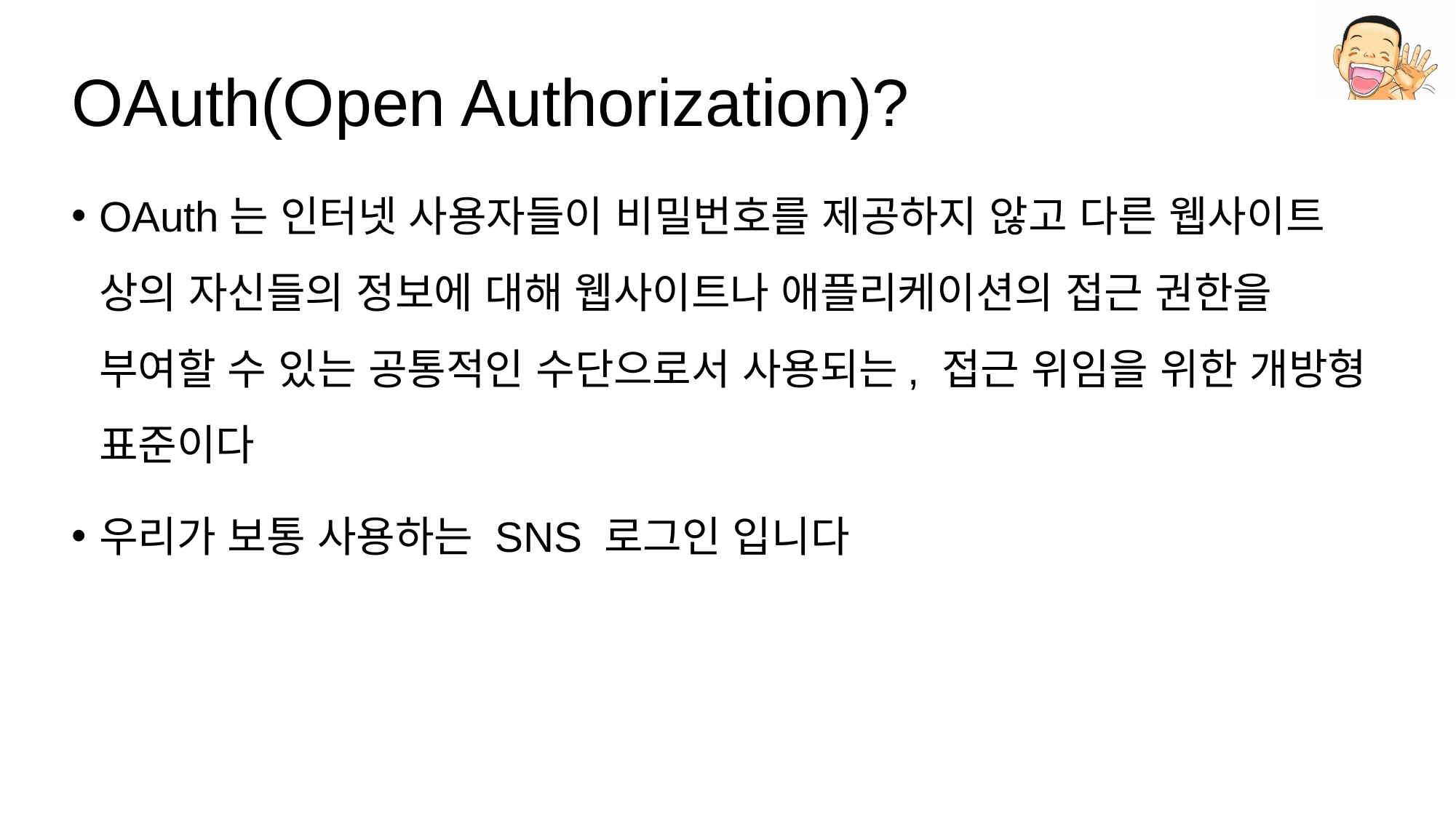

# OAuth(Open Authorization)?
OAuth는 인터넷 사용자들이 비밀번호를 제공하지 않고 다른 웹사이트 상의 자신들의 정보에 대해 웹사이트나 애플리케이션의 접근 권한을 부여할 수 있는 공통적인 수단으로서 사용되는, 접근 위임을 위한 개방형 표준이다
우리가 보통 사용하는 SNS 로그인 입니다